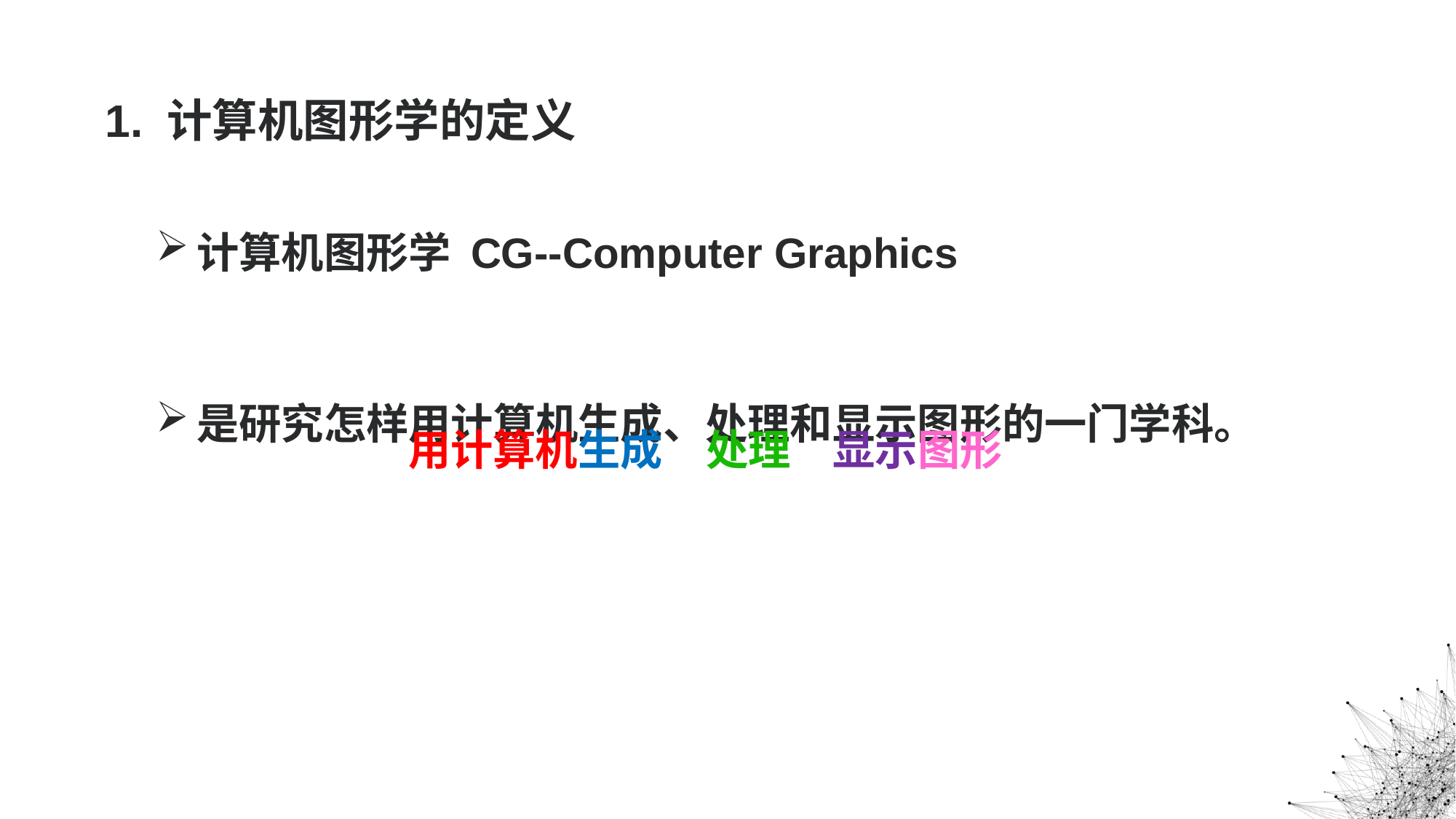

# 1. 计算机图形学的定义
计算机图形学 CG--Computer Graphics

是研究怎样用计算机生成、处理和显示图形的一门学科。

用计算机
处理
图形
生成
显示